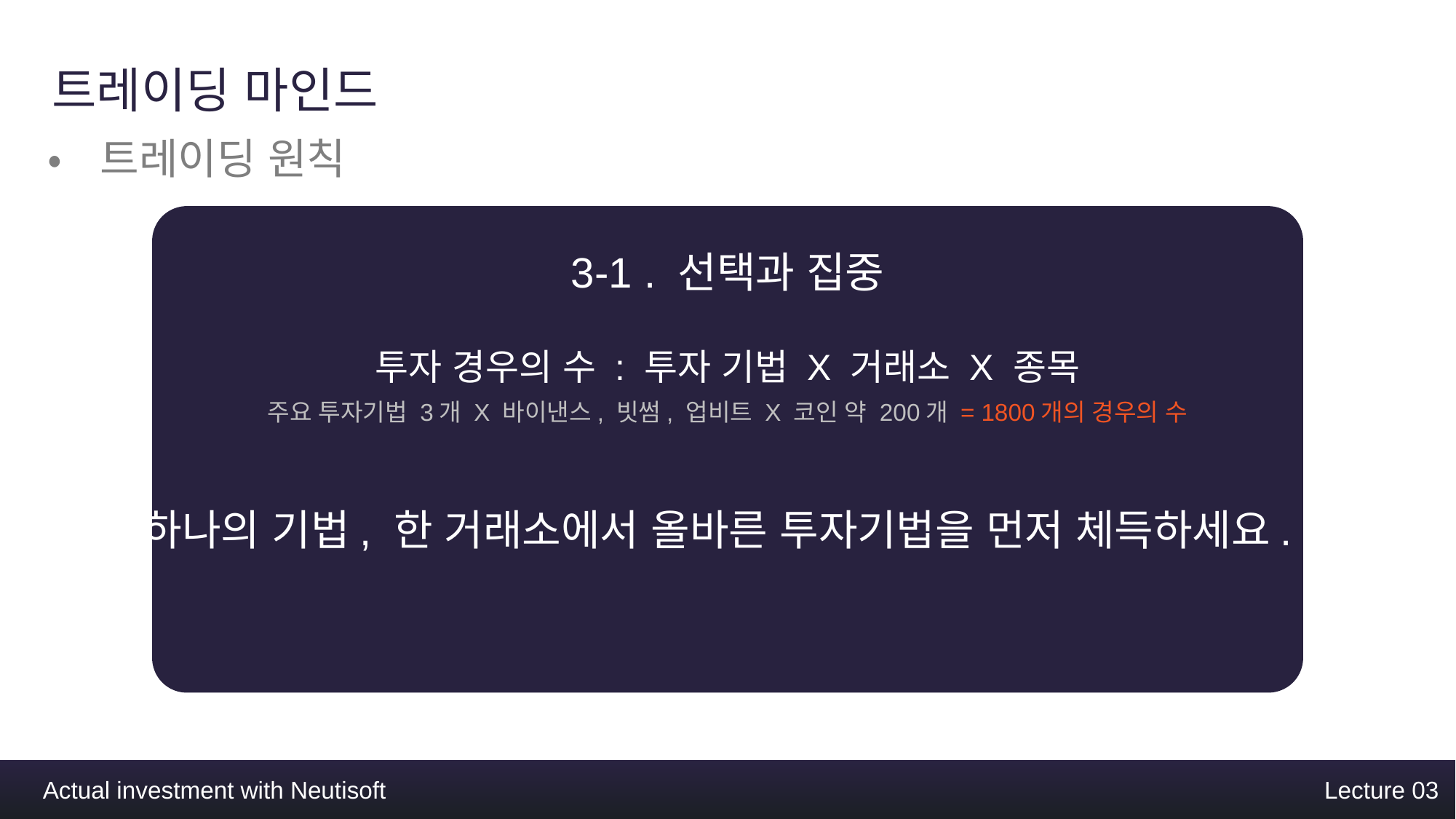

트레이딩 마인드
•트레이딩 원칙

3-1 . 선택과 집중
투자 경우의 수 : 투자 기법 X 거래소 X 종목
주요 투자기법 3개 X 바이낸스, 빗썸, 업비트 X 코인 약 200개 = 1800개의 경우의 수
하나의 기법, 한 거래소에서 올바른 투자기법을 먼저 체득하세요.

Actual investment with Neutisoft
Lecture 03